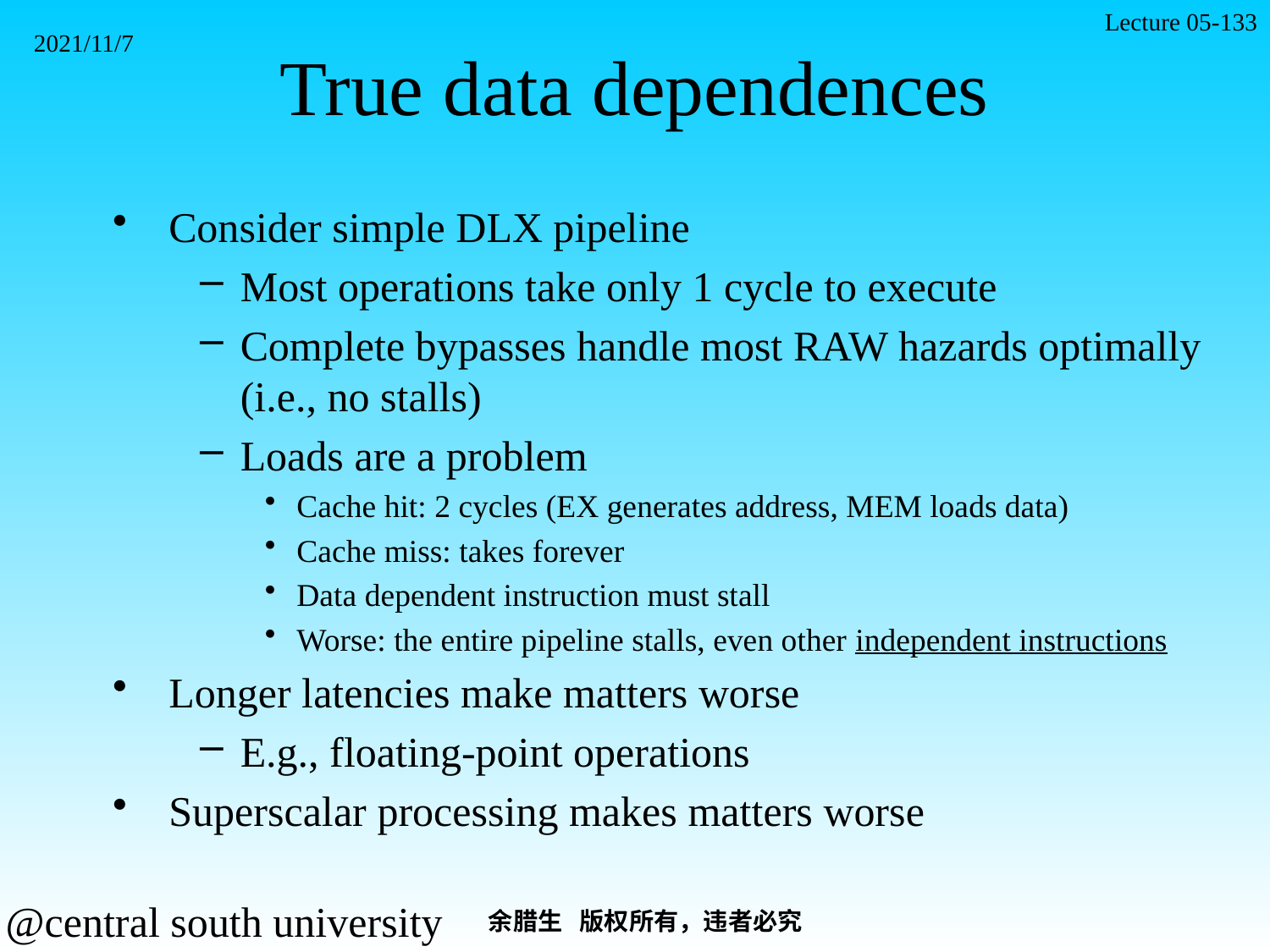

Lecture 05-133
# True data dependences
2021/11/7
Consider simple DLX pipeline
Most operations take only 1 cycle to execute
Complete bypasses handle most RAW hazards optimally (i.e., no stalls)
Loads are a problem
Cache hit: 2 cycles (EX generates address, MEM loads data)
Cache miss: takes forever
Data dependent instruction must stall
Worse: the entire pipeline stalls, even other independent instructions
Longer latencies make matters worse
E.g., floating-point operations
Superscalar processing makes matters worse
余腊生   版权所有，违者必究